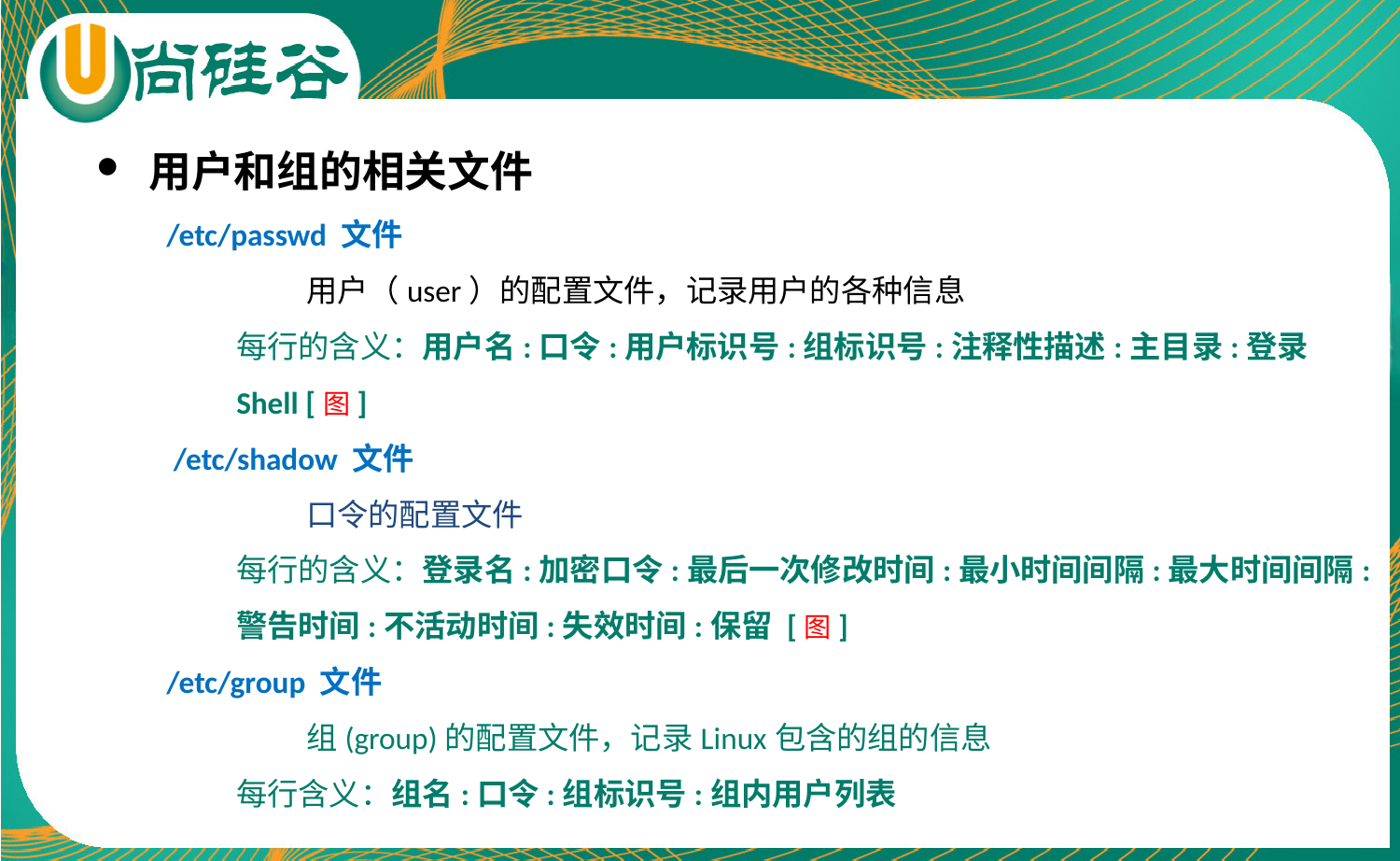

用户和组的相关文件
/etc/passwd 文件
	用户（user）的配置文件，记录用户的各种信息
每行的含义：用户名:口令:用户标识号:组标识号:注释性描述:主目录:登录Shell [图]
 /etc/shadow 文件
	口令的配置文件
每行的含义：登录名:加密口令:最后一次修改时间:最小时间间隔:最大时间间隔:警告时间:不活动时间:失效时间:保留 [图]
/etc/group 文件
	组(group)的配置文件，记录Linux包含的组的信息
每行含义：组名:口令:组标识号:组内用户列表